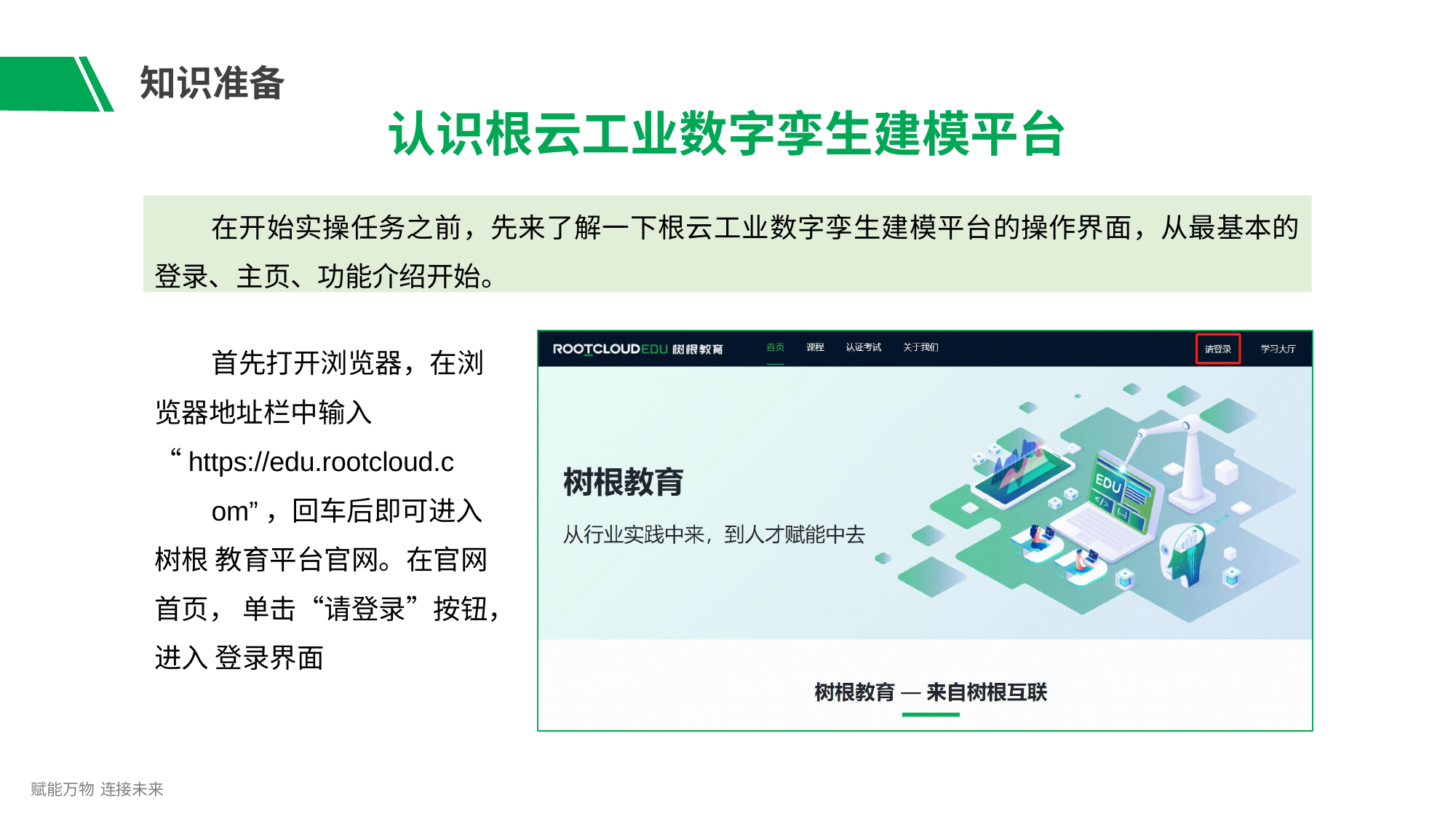

# 知识准备
认识根云工业数字孪生建模平台
在开始实操任务之前，先来了解一下根云工业数字孪生建模平台的操作界面，从最基本的
登录、主页、功能介绍开始。
首先打开浏览器，在浏 览器地址栏中输入 “https://edu.rootcloud.c
om”，回车后即可进入树根 教育平台官网。在官网首页， 单击“请登录”按钮，进入 登录界面

赋能万物 连接未来